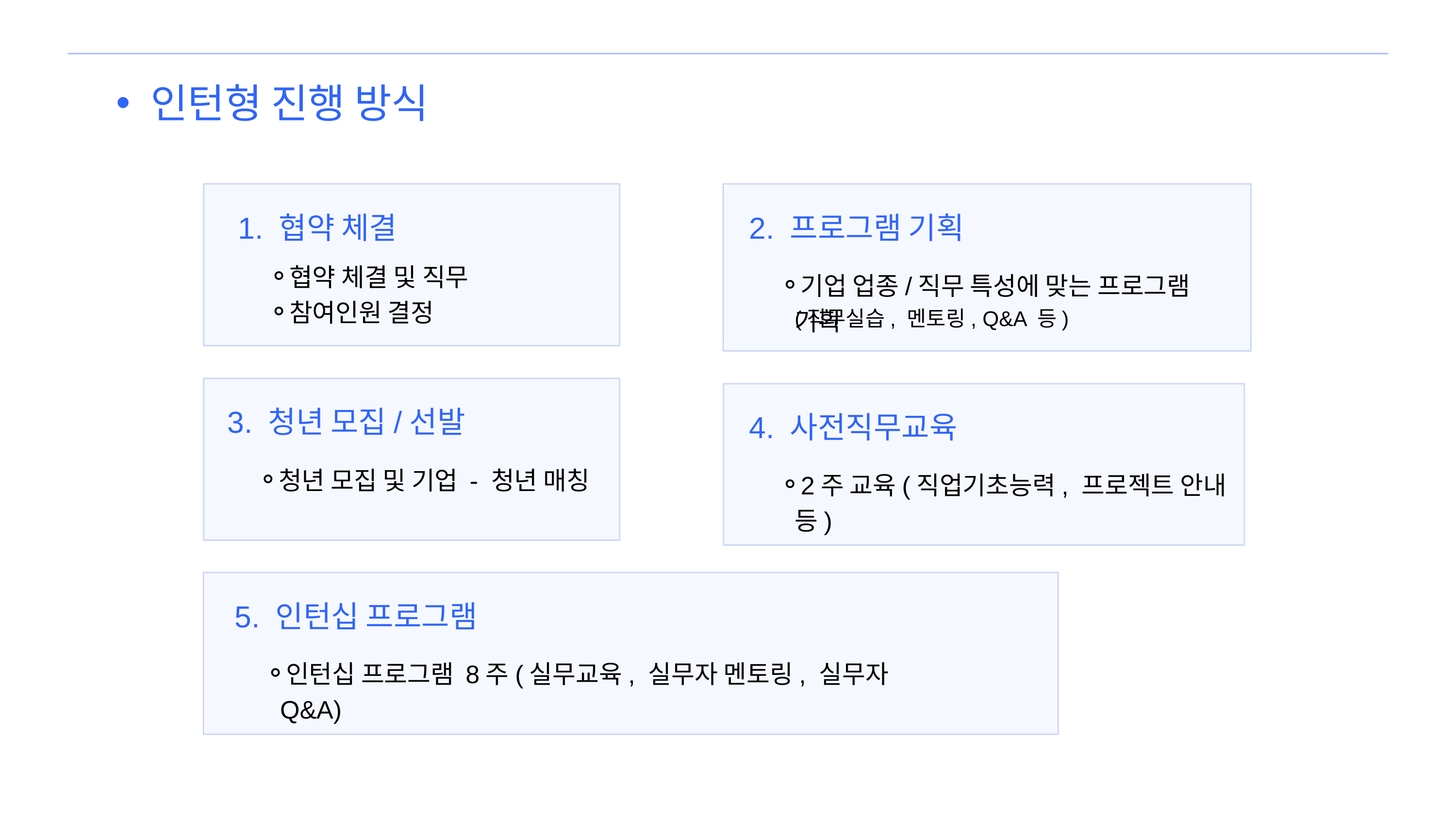

인턴형 진행 방식

1. 협약 체결
2. 프로그램 기획
협약 체결 및 직무
참여인원 결정
기업 업종/직무 특성에 맞는 프로그램 기획
(직무실습, 멘토링, Q&A 등)

3. 청년 모집/선발
4. 사전직무교육
청년 모집 및 기업 - 청년 매칭
2주 교육(직업기초능력, 프로젝트 안내 등)

5. 인턴십 프로그램
인턴십 프로그램 8주(실무교육, 실무자 멘토링, 실무자 Q&A)